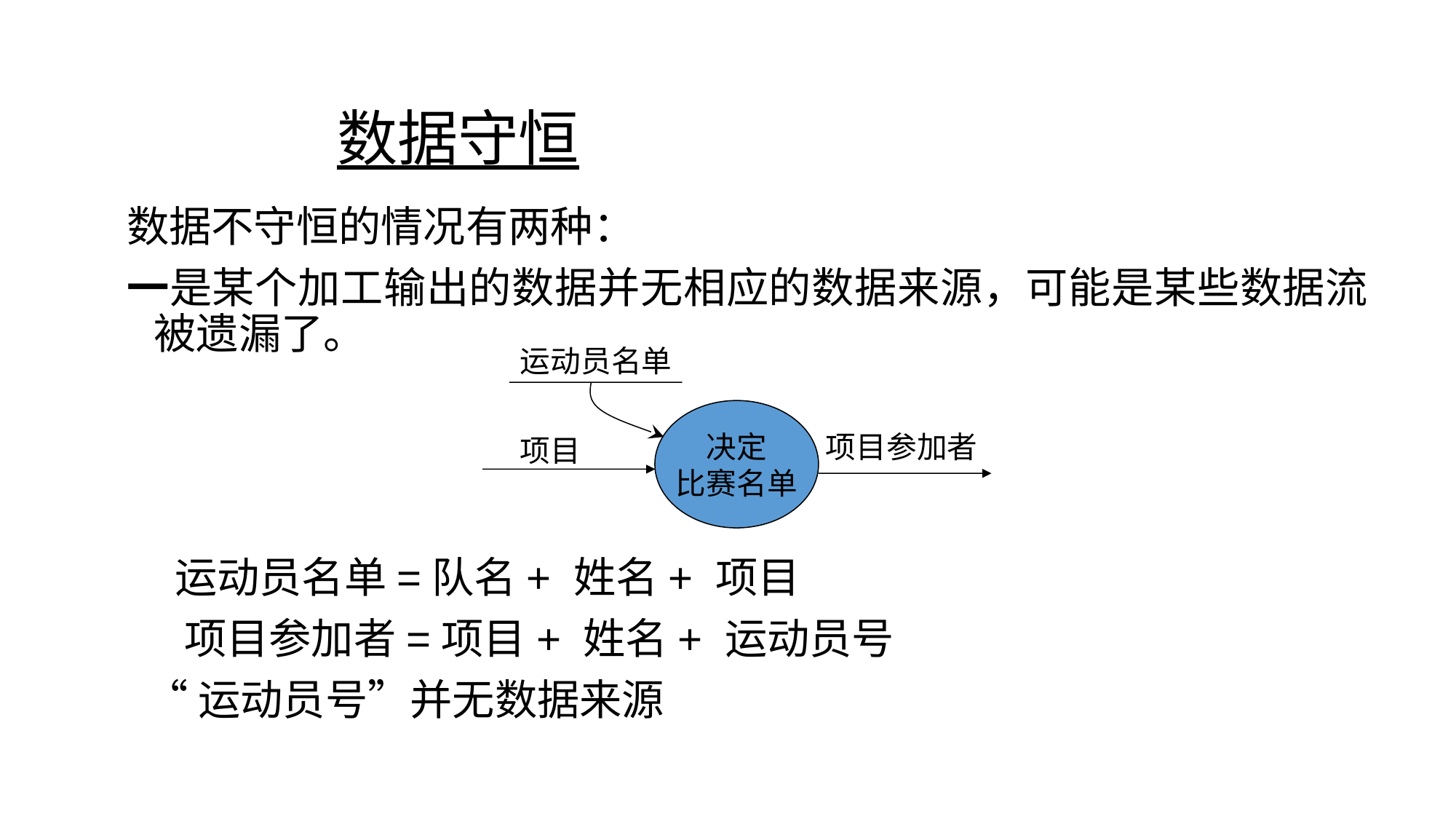

# 数据守恒
数据不守恒的情况有两种：
一是某个加工输出的数据并无相应的数据来源，可能是某些数据流被遗漏了。

    运动员名单=队名+ 姓名+ 项目
     项目参加者=项目+ 姓名+ 运动员号
  “运动员号”并无数据来源
运动员名单

决定
比赛名单
项目参加者
项目